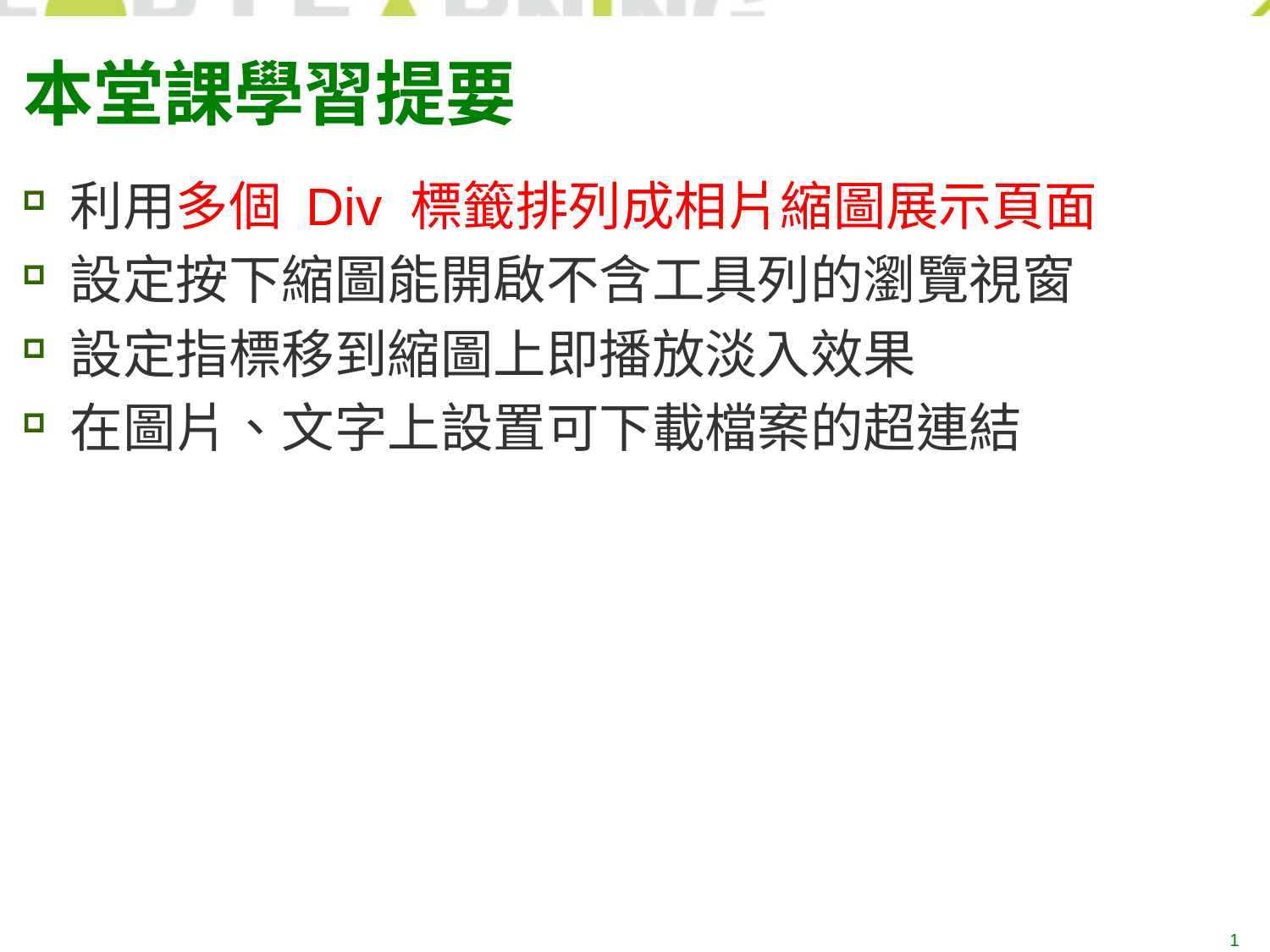

# 本堂課學習提要
利用多個 Div 標籤排列成相片縮圖展示頁面
設定按下縮圖能開啟不含工具列的瀏覽視窗
設定指標移到縮圖上即播放淡入效果
在圖片、文字上設置可下載檔案的超連結
1